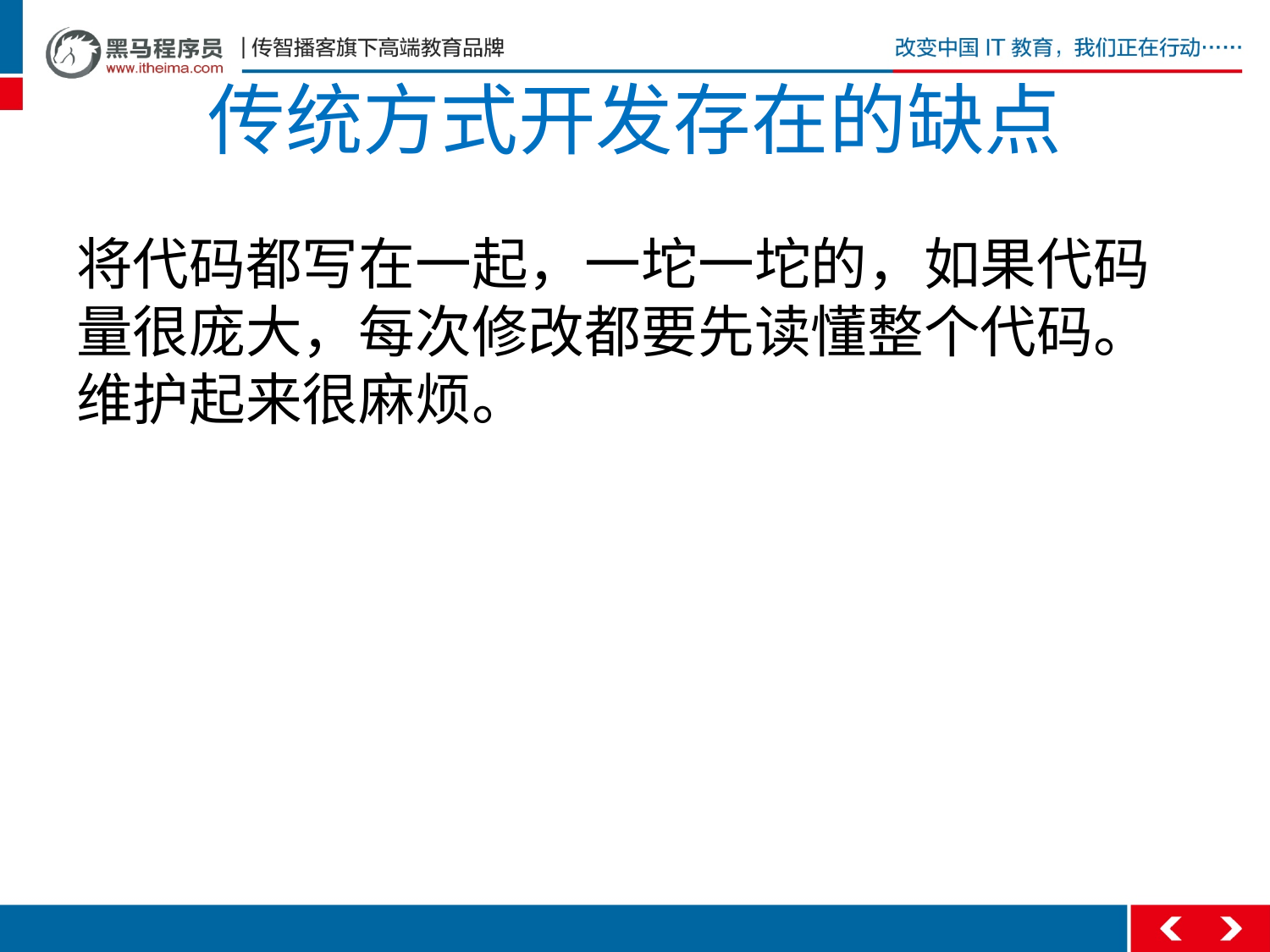

# 传统方式开发存在的缺点
将代码都写在一起，一坨一坨的，如果代码量很庞大，每次修改都要先读懂整个代码。维护起来很麻烦。